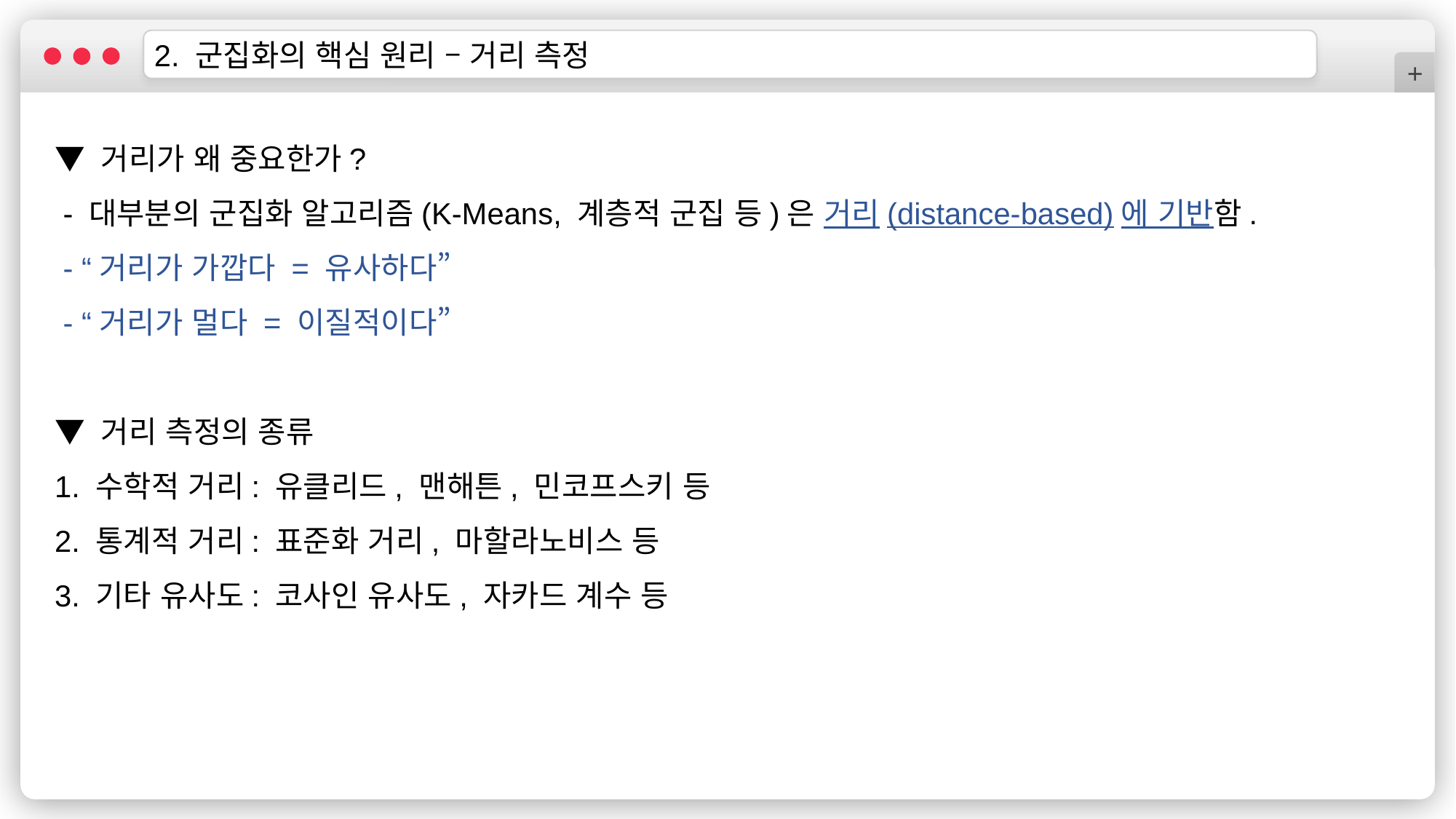

2. 군집화의 핵심 원리 – 거리 측정

+
▼ 거리가 왜 중요한가?
 - 대부분의 군집화 알고리즘(K-Means, 계층적 군집 등)은 거리(distance-based)에 기반함.
 - “거리가 가깝다 = 유사하다”
 - “거리가 멀다 = 이질적이다”

▼ 거리 측정의 종류
1. 수학적 거리: 유클리드, 맨해튼, 민코프스키 등
2. 통계적 거리: 표준화 거리, 마할라노비스 등
3. 기타 유사도: 코사인 유사도, 자카드 계수 등